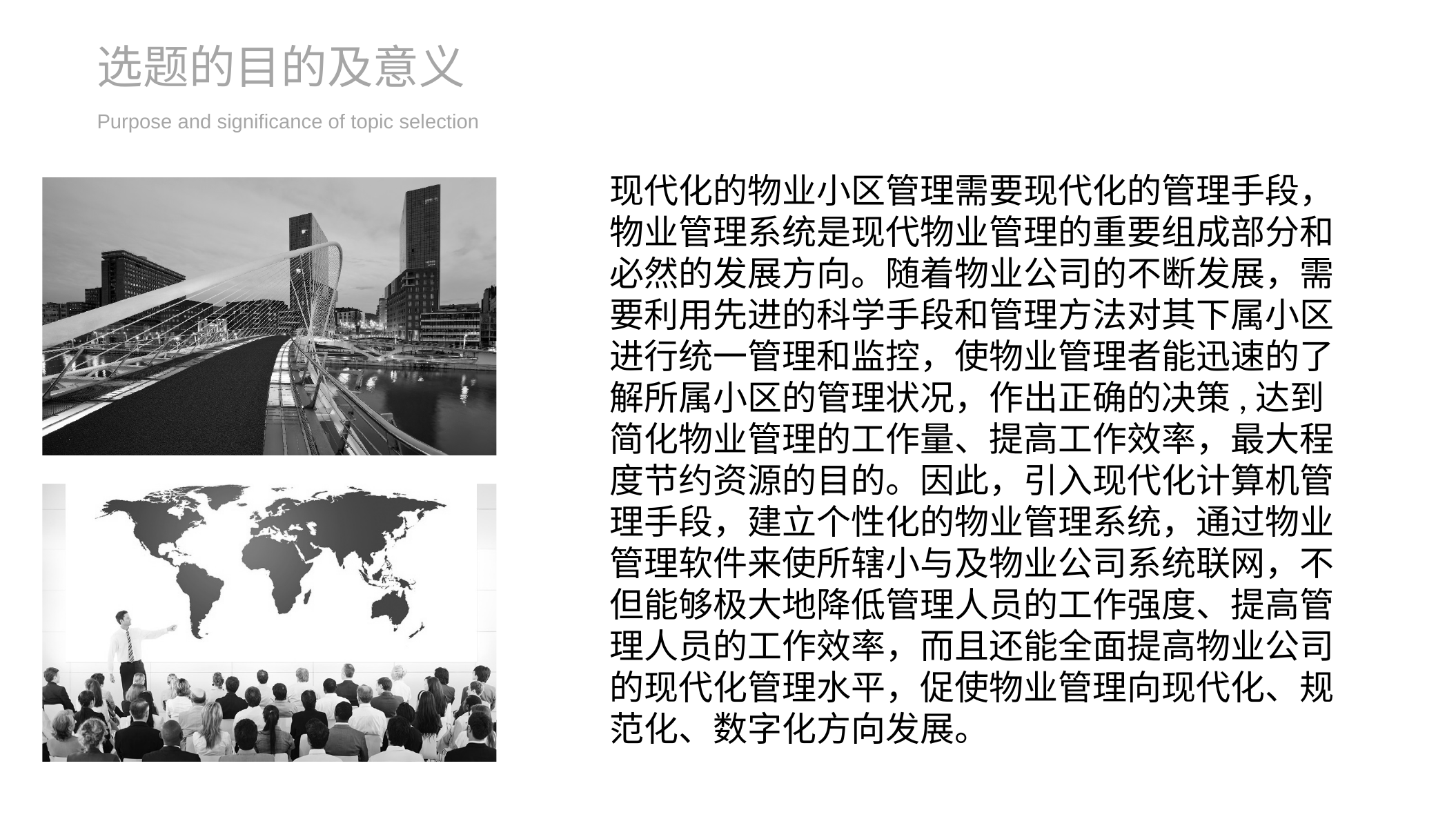

选题的目的及意义
Purpose and significance of topic selection

现代化的物业小区管理需要现代化的管理手段，物业管理系统是现代物业管理的重要组成部分和必然的发展方向。随着物业公司的不断发展，需要利用先进的科学手段和管理方法对其下属小区进行统一管理和监控，使物业管理者能迅速的了解所属小区的管理状况，作出正确的决策,达到简化物业管理的工作量、提高工作效率，最大程度节约资源的目的。因此，引入现代化计算机管理手段，建立个性化的物业管理系统，通过物业管理软件来使所辖小与及物业公司系统联网，不但能够极大地降低管理人员的工作强度、提高管理人员的工作效率，而且还能全面提高物业公司的现代化管理水平，促使物业管理向现代化、规范化、数字化方向发展。